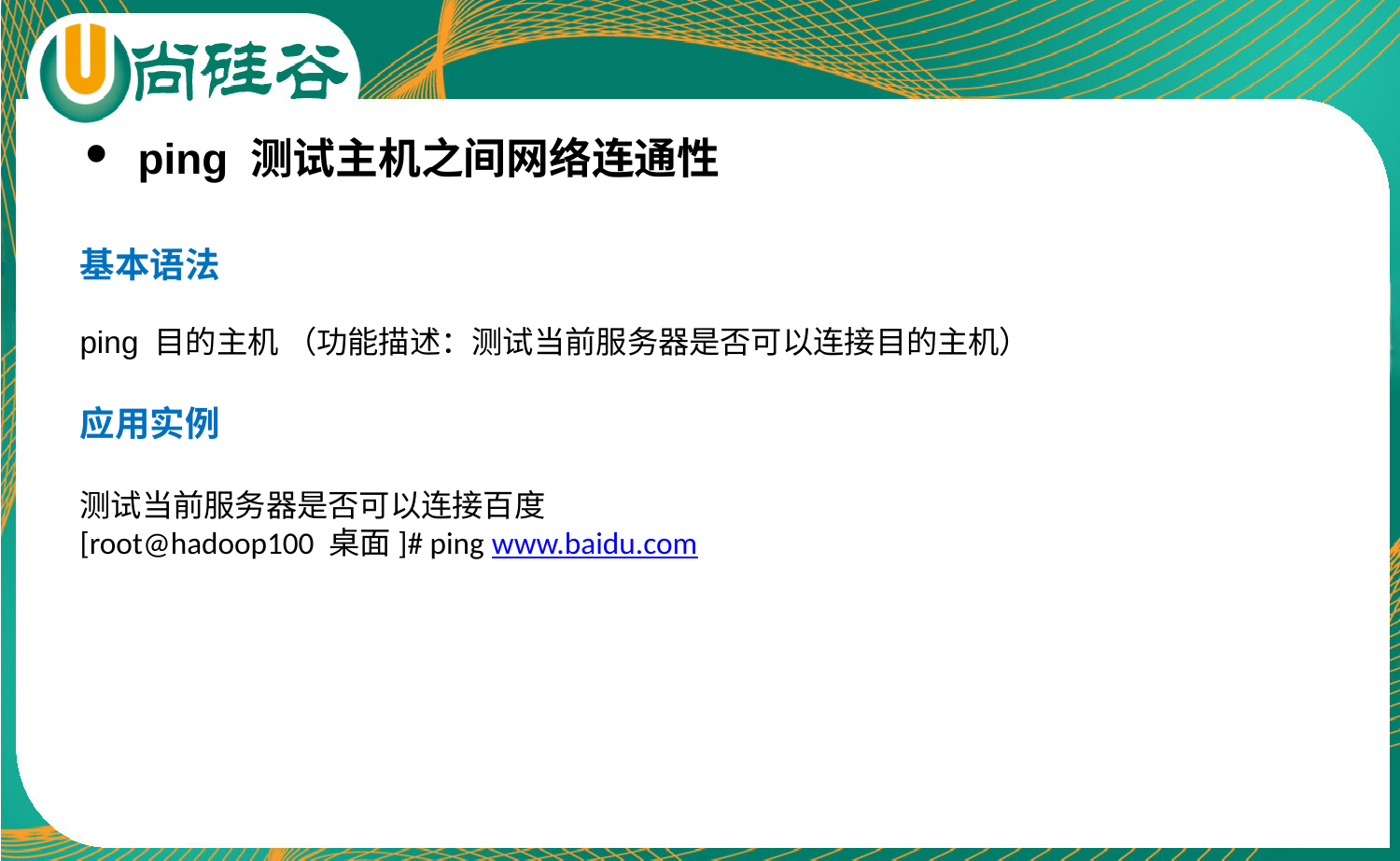

ping 测试主机之间网络连通性

基本语法

ping 目的主机 （功能描述：测试当前服务器是否可以连接目的主机）

应用实例

测试当前服务器是否可以连接百度
[root@hadoop100 桌面]# ping www.baidu.com